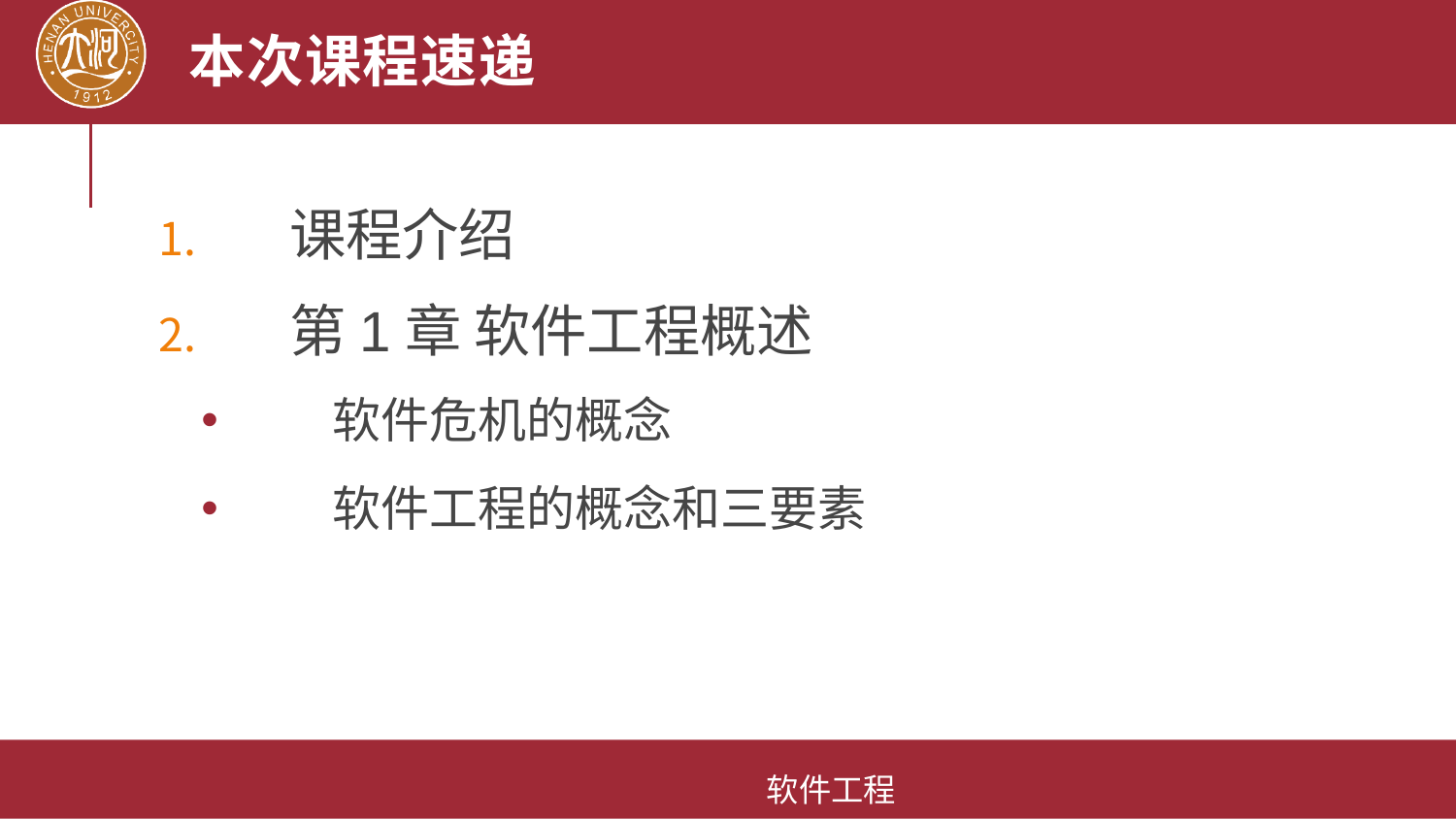

# 本次课程速递
课程介绍
第1章 软件工程概述
软件危机的概念
软件工程的概念和三要素

软件工程
5